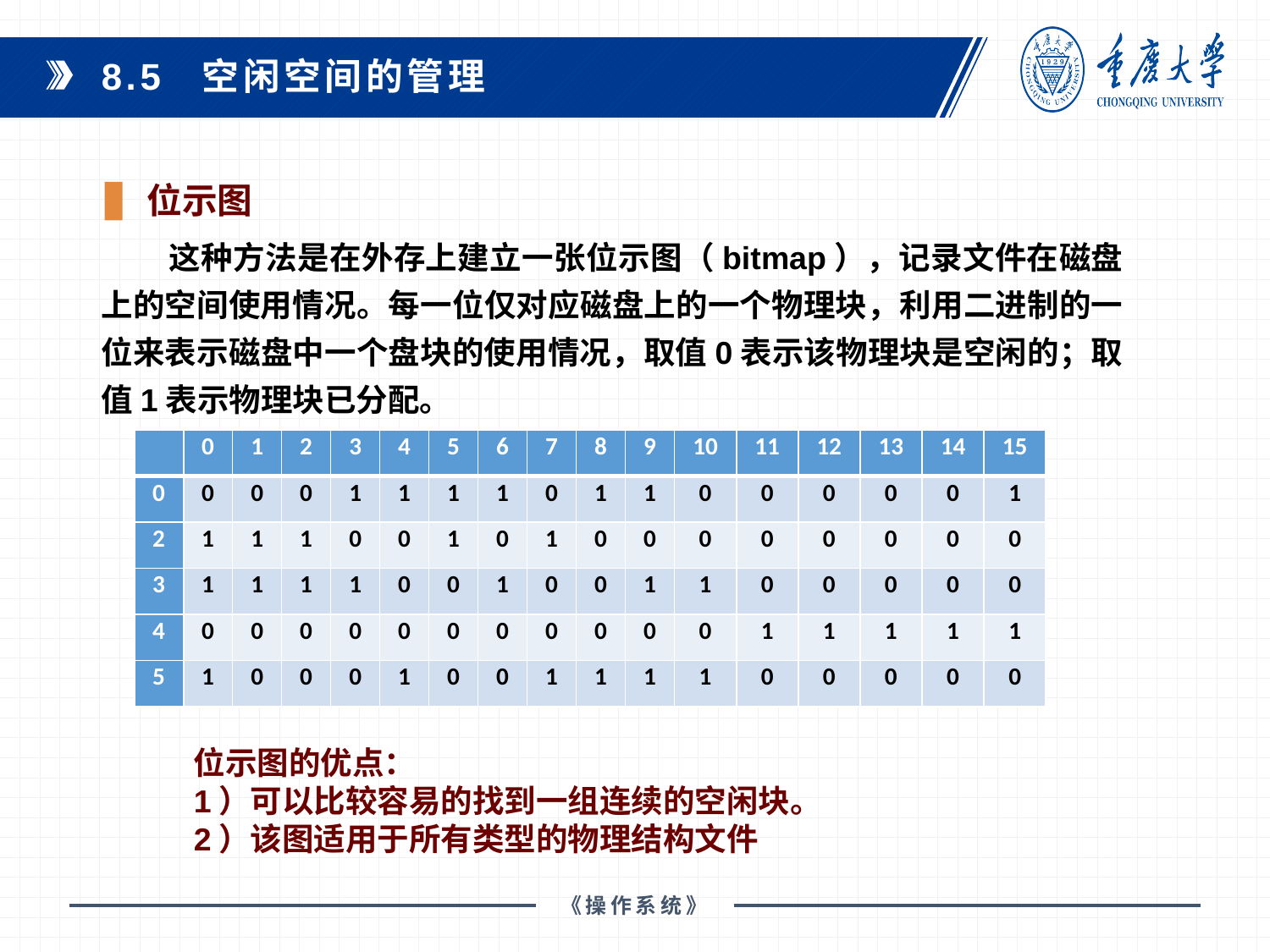

8.5  空闲空间的管理
位示图

   这种方法是在外存上建立一张位示图（bitmap），记录文件在磁盘上的空间使用情况。每一位仅对应磁盘上的一个物理块，利用二进制的一位来表示磁盘中一个盘块的使用情况，取值0表示该物理块是空闲的；取值1表示物理块已分配。
|  | 0 | 1 | 2 | 3 | 4 | 5 | 6 | 7 | 8 | 9 | 10 | 11 | 12 | 13 | 14 | 15 |
| --- | --- | --- | --- | --- | --- | --- | --- | --- | --- | --- | --- | --- | --- | --- | --- | --- |
| 0 | 0 | 0 | 0 | 1 | 1 | 1 | 1 | 0 | 1 | 1 | 0 | 0 | 0 | 0 | 0 | 1 |
| 2 | 1 | 1 | 1 | 0 | 0 | 1 | 0 | 1 | 0 | 0 | 0 | 0 | 0 | 0 | 0 | 0 |
| 3 | 1 | 1 | 1 | 1 | 0 | 0 | 1 | 0 | 0 | 1 | 1 | 0 | 0 | 0 | 0 | 0 |
| 4 | 0 | 0 | 0 | 0 | 0 | 0 | 0 | 0 | 0 | 0 | 0 | 1 | 1 | 1 | 1 | 1 |
| 5 | 1 | 0 | 0 | 0 | 1 | 0 | 0 | 1 | 1 | 1 | 1 | 0 | 0 | 0 | 0 | 0 |
位示图的优点：
1）可以比较容易的找到一组连续的空闲块。2）该图适用于所有类型的物理结构文件